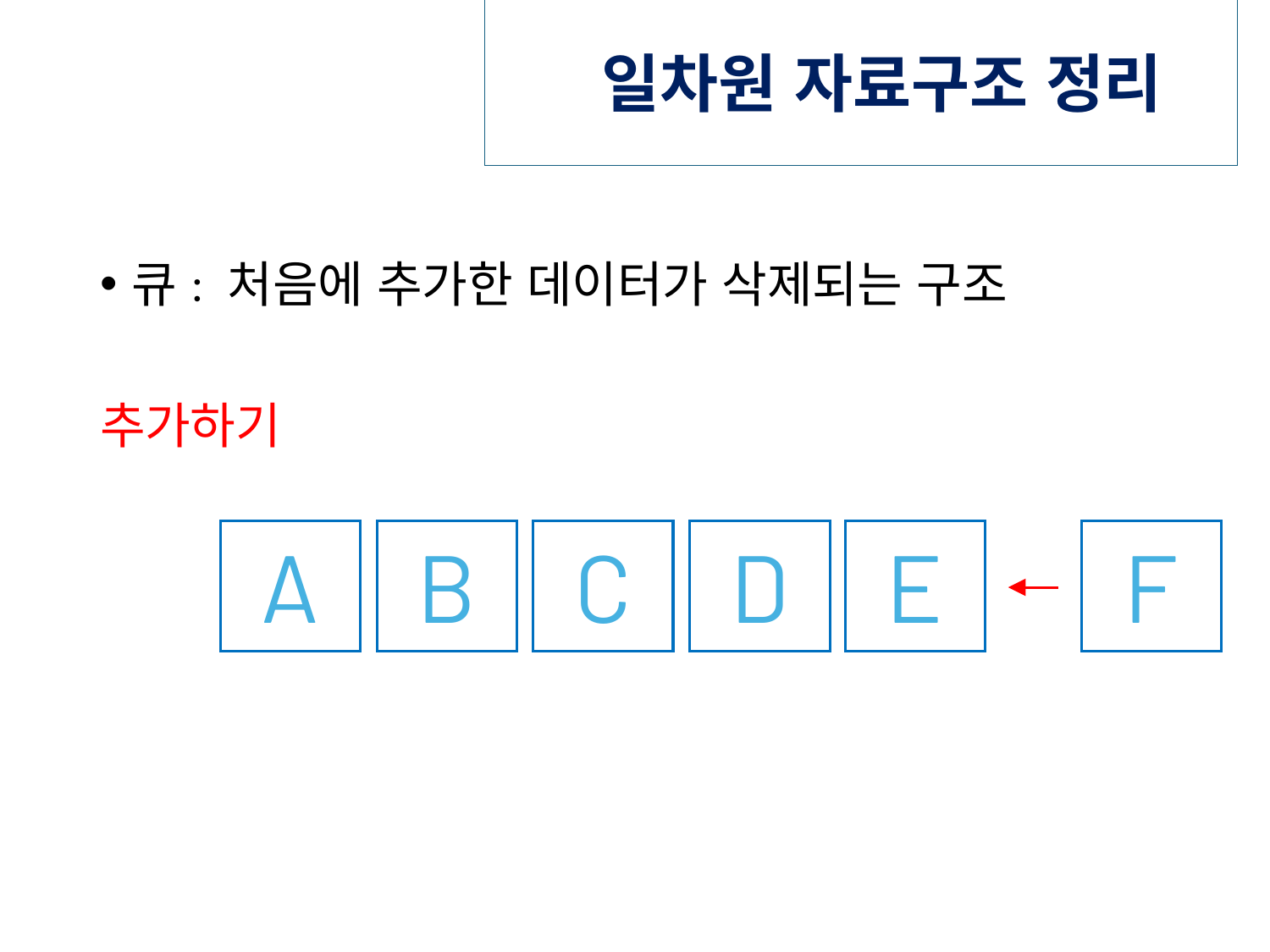

# 일차원 자료구조 정리
큐: 처음에 추가한 데이터가 삭제되는 구조

추가하기

A

B

C

D

E

F